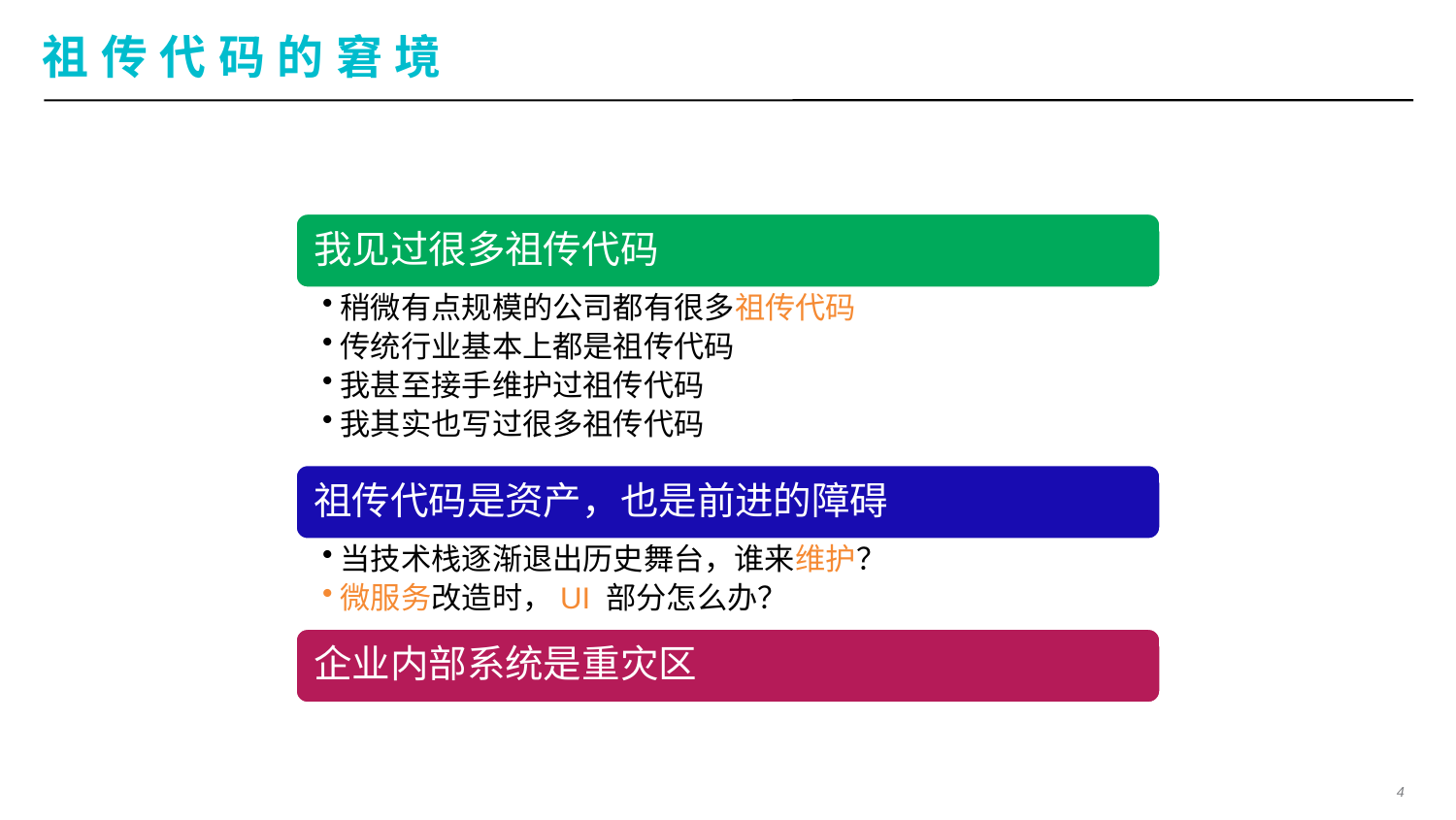

# 祖传代码的窘境
我见过很多祖传代码
稍微有点规模的公司都有很多祖传代码
传统行业基本上都是祖传代码
我甚至接手维护过祖传代码
我其实也写过很多祖传代码
祖传代码是资产，也是前进的障碍
当技术栈逐渐退出历史舞台，谁来维护？
微服务改造时，UI 部分怎么办？
企业内部系统是重灾区
4